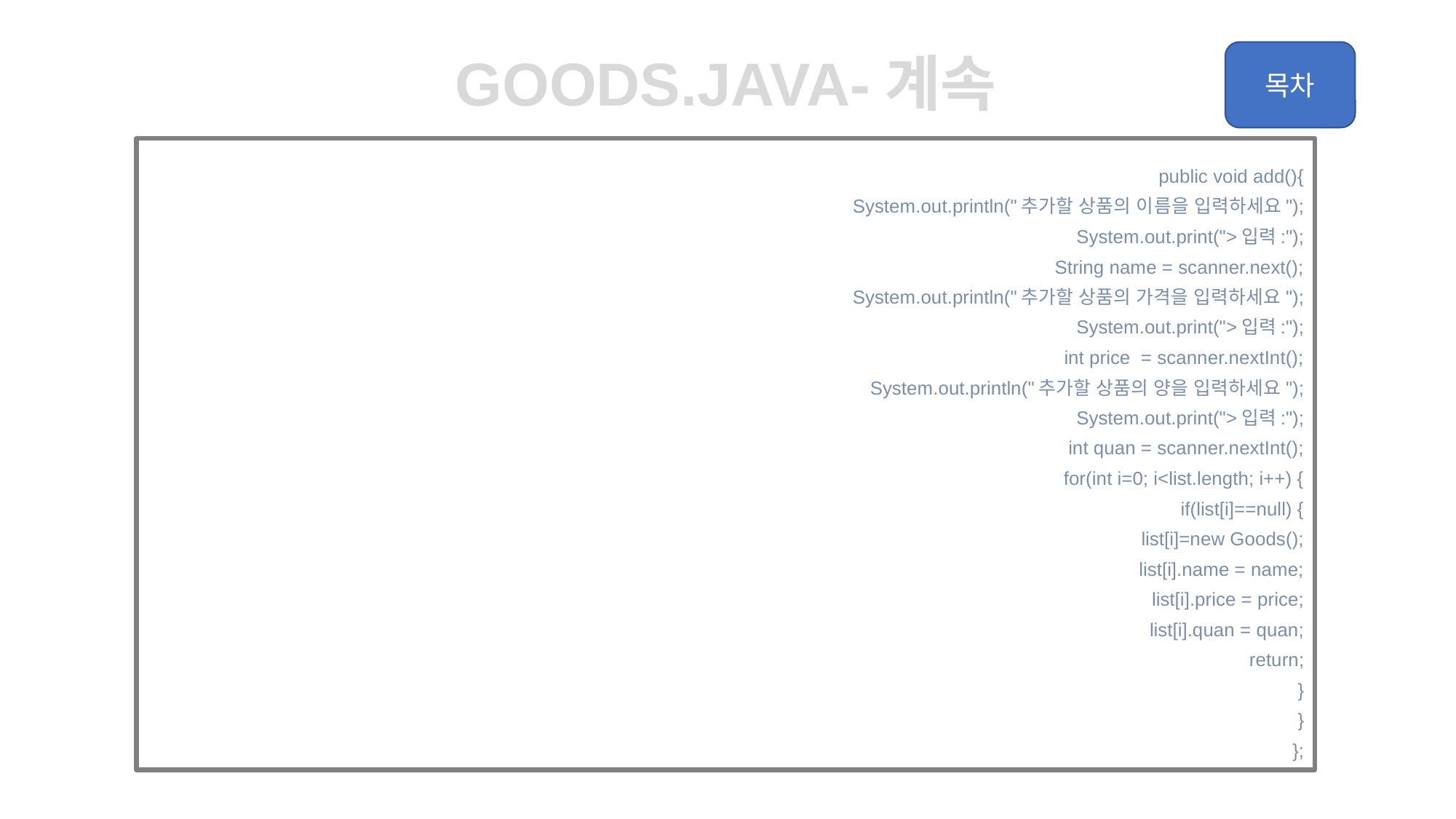

Goods.java-계속

	public void add(){
		System.out.println("추가할 상품의 이름을 입력하세요");
		System.out.print(">입력:");
		String name = scanner.next();
		System.out.println("추가할 상품의 가격을 입력하세요");
		System.out.print(">입력:");
		int price  = scanner.nextInt();
		System.out.println("추가할 상품의 양을 입력하세요");
		System.out.print(">입력:");
		int quan = scanner.nextInt();
		for(int i=0; i<list.length; i++) {
			if(list[i]==null) {
				list[i]=new Goods();
				list[i].name = name;
				list[i].price = price;
				list[i].quan = quan;
				return;
			}
		}
	};